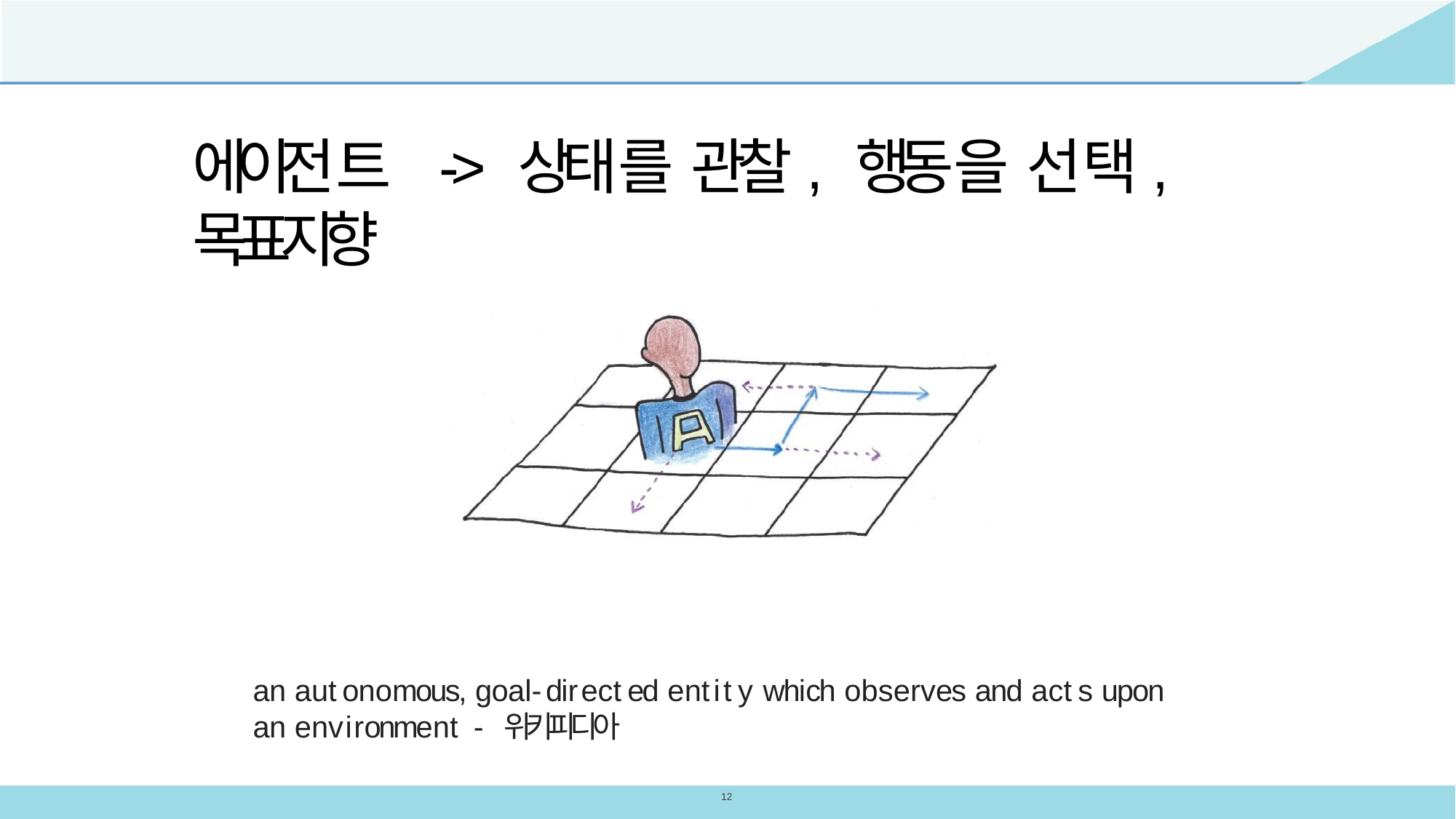

에이전트  -> 상태를 관찰, 행동을 선택, 목표지향

an autonomous, goal-directed entity which observes and acts upon an environment - 위키피디아